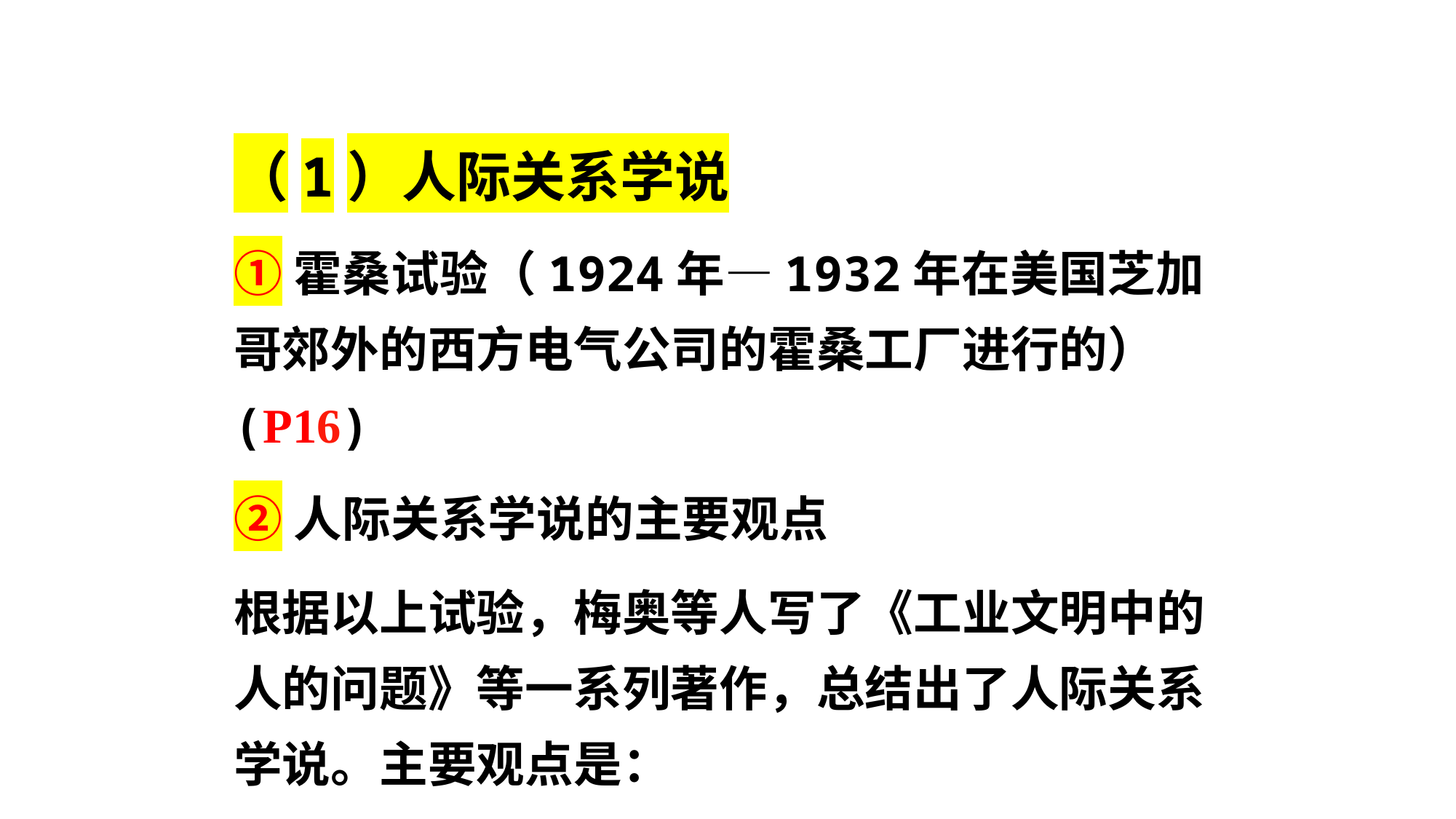

（1）人际关系学说
①霍桑试验（1924年—1932年在美国芝加哥郊外的西方电气公司的霍桑工厂进行的）(P16)
②人际关系学说的主要观点
根据以上试验，梅奥等人写了《工业文明中的人的问题》等一系列著作，总结出了人际关系学说。主要观点是：